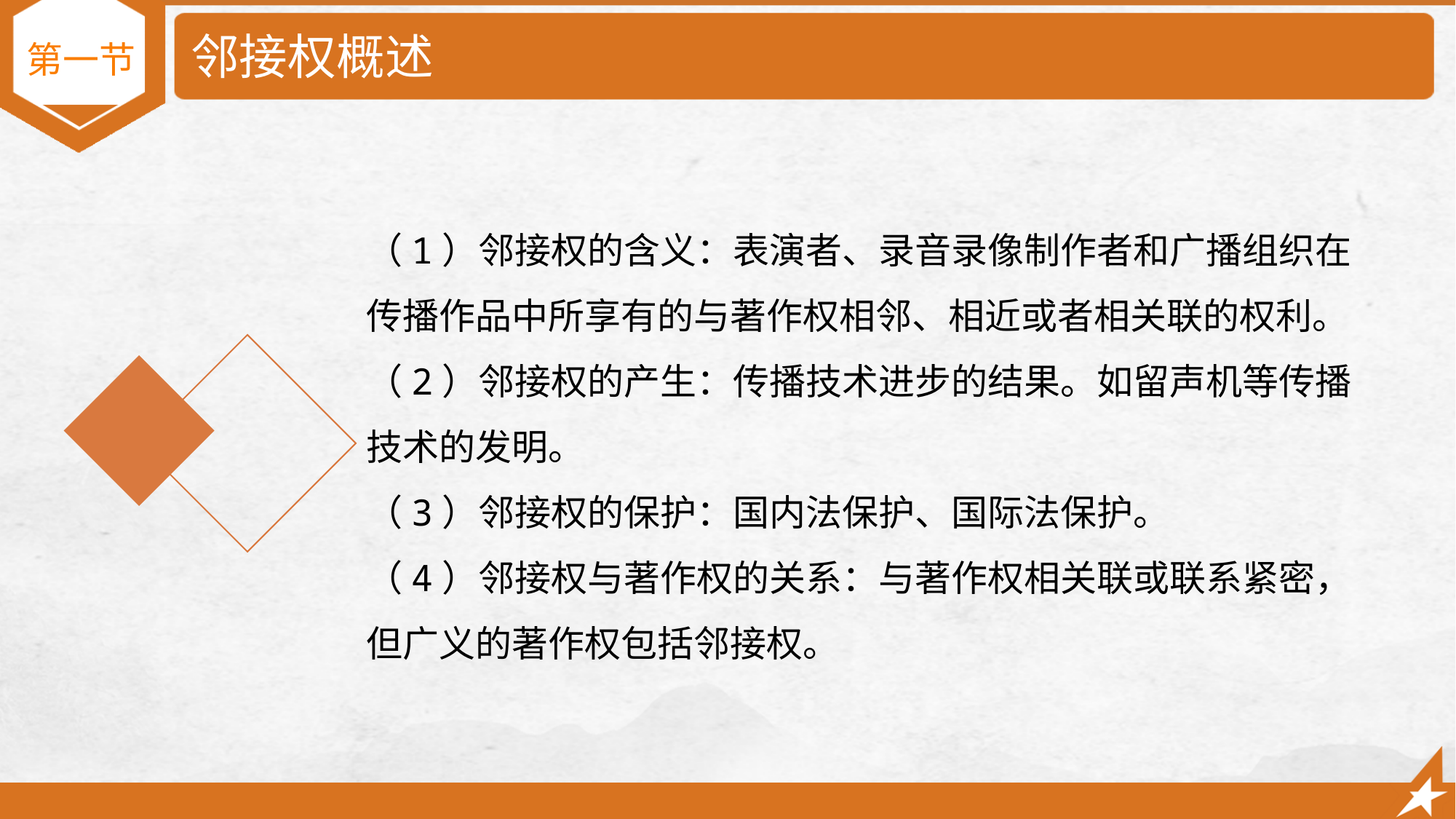

# 邻接权概述
第一节
（1）邻接权的含义：表演者、录音录像制作者和广播组织在传播作品中所享有的与著作权相邻、相近或者相关联的权利。
（2）邻接权的产生：传播技术进步的结果。如留声机等传播技术的发明。
（3）邻接权的保护：国内法保护、国际法保护。
（4）邻接权与著作权的关系：与著作权相关联或联系紧密，但广义的著作权包括邻接权。